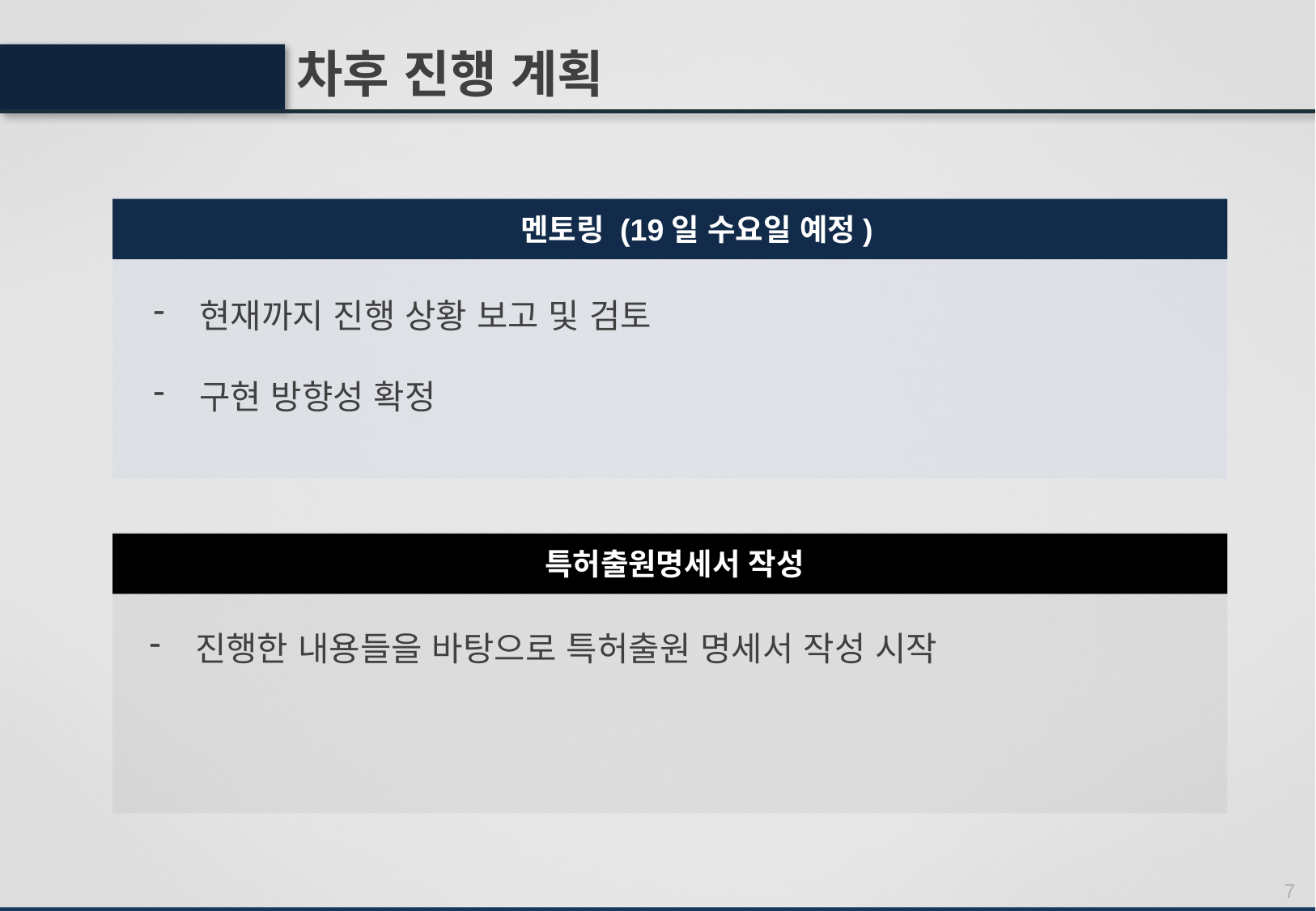

차후 진행 계획

멘토링 (19일 수요일 예정)
현재까지 진행 상황 보고 및 검토

구현 방향성 확정

특허출원명세서 작성
진행한 내용들을 바탕으로 특허출원 명세서 작성 시작
7